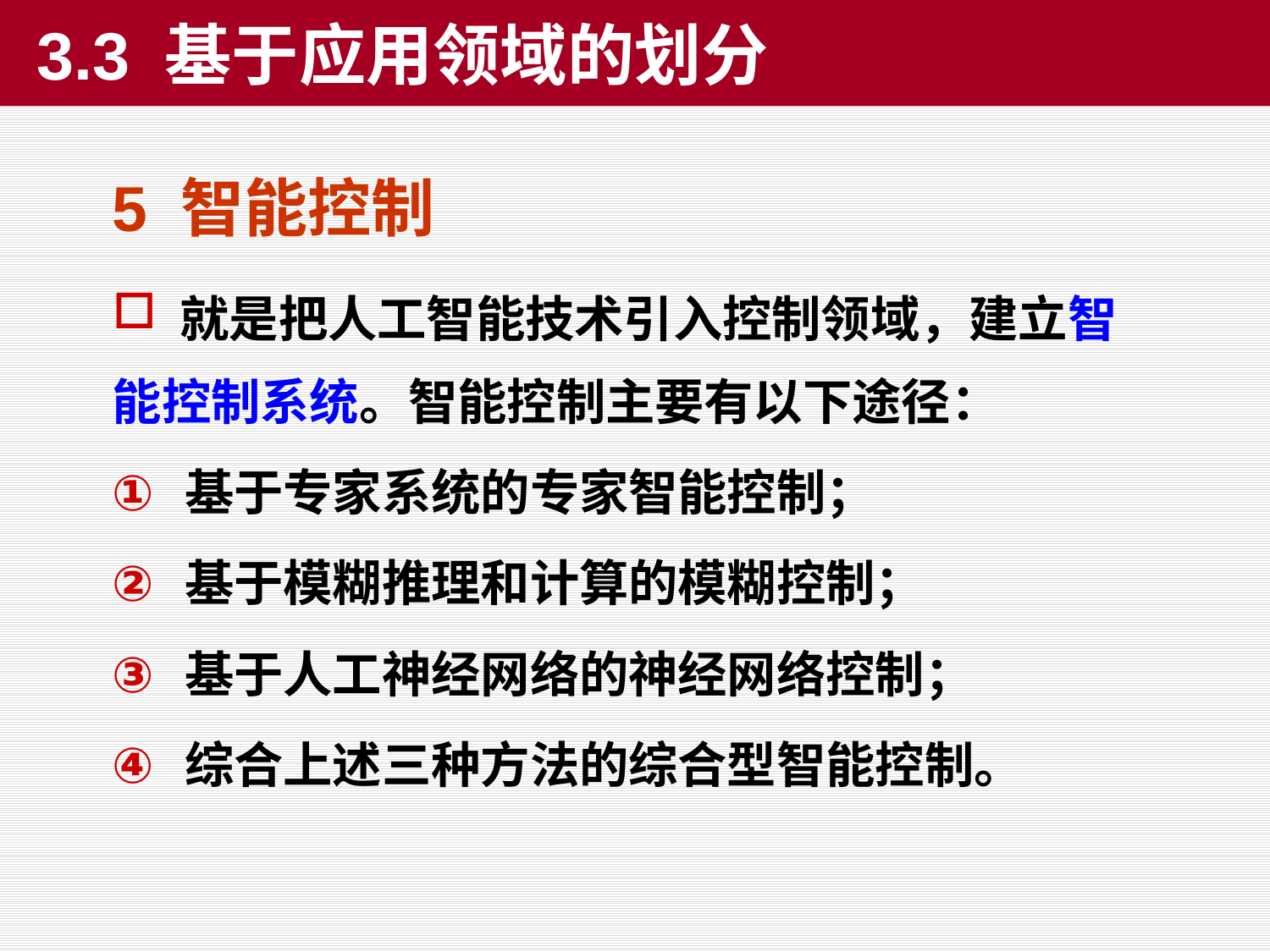

3.3 基于应用领域的划分
5 智能控制
 就是把人工智能技术引入控制领域，建立智能控制系统。智能控制主要有以下途径：
 基于专家系统的专家智能控制；
 基于模糊推理和计算的模糊控制；
 基于人工神经网络的神经网络控制；
 综合上述三种方法的综合型智能控制。